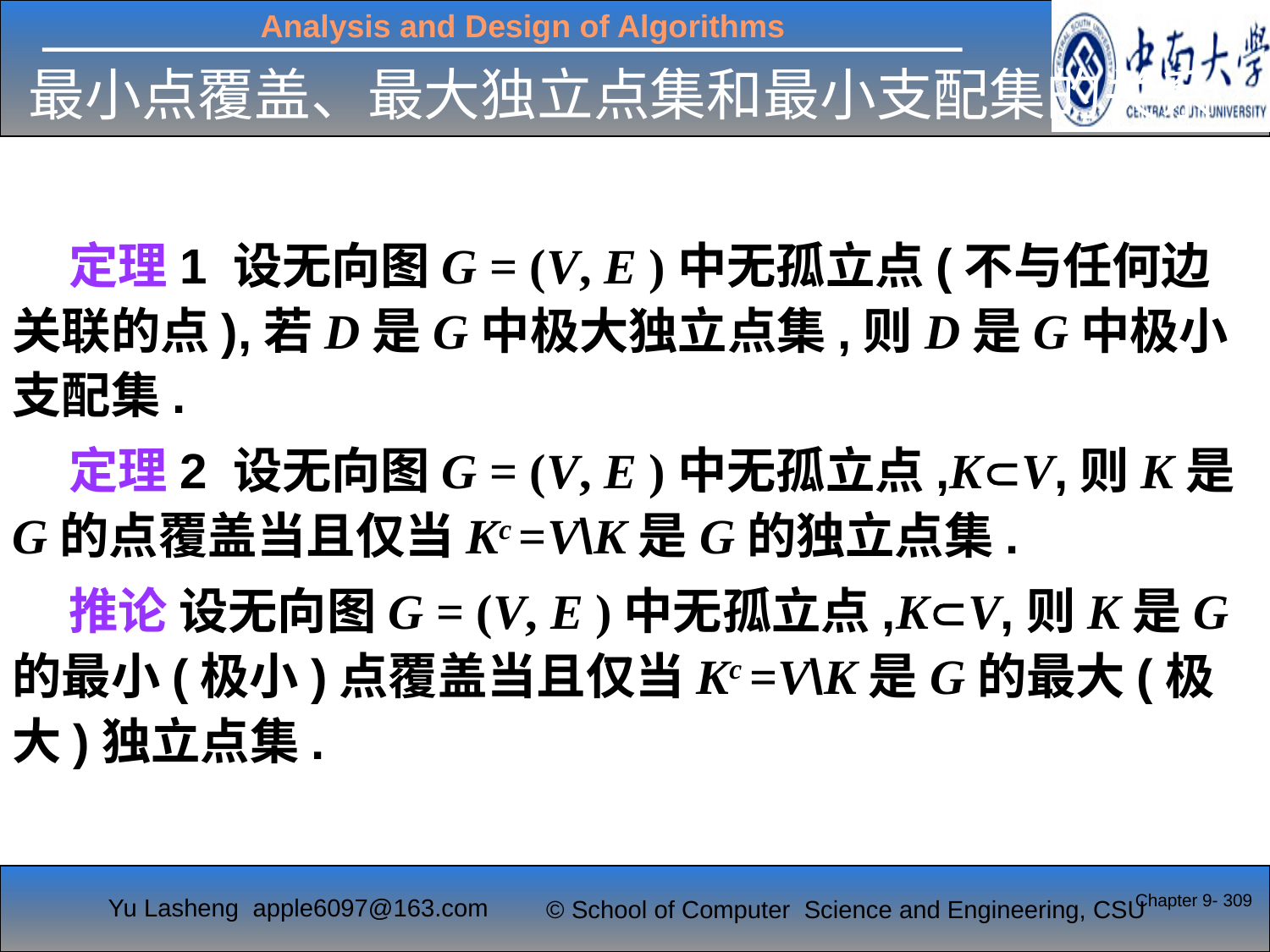

# 最小点覆盖、最大独立点集和最小支配集的关系
    定理1 设无向图G = (V, E )中无孤立点(不与任何边关联的点),若D是G中极大独立点集,则D是G中极小支配集.
    定理2 设无向图G = (V, E )中无孤立点,K⊂V,则K是G的点覆盖当且仅当Kc =V\K是G的独立点集.
    推论 设无向图G = (V, E )中无孤立点,K⊂V,则K是G的最小(极小)点覆盖当且仅当Kc =V\K是G的最大(极大)独立点集.
Chapter 9- 309